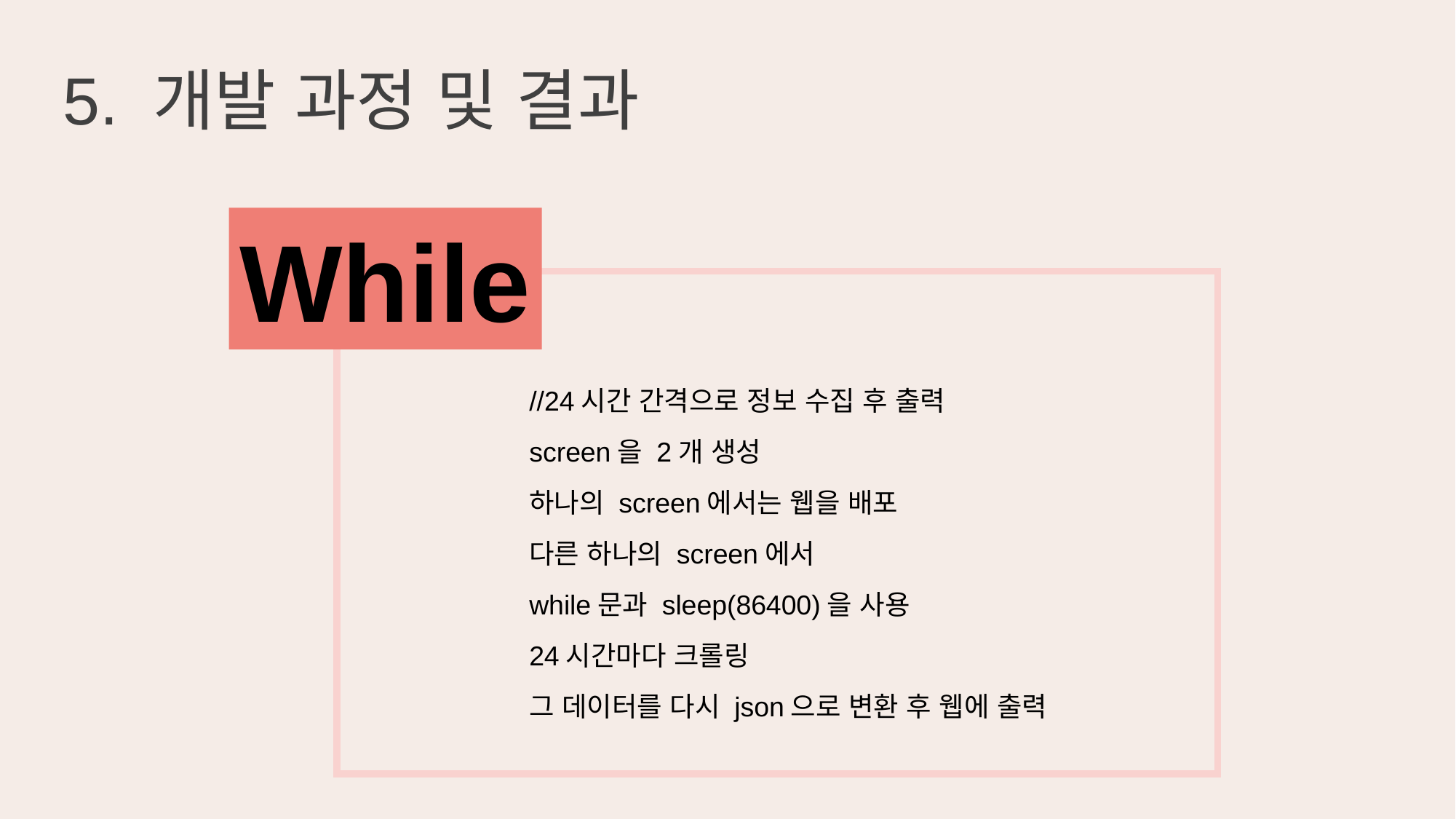

# 5. 개발 과정 및 결과
While

//24시간 간격으로 정보 수집 후 출력
screen을 2개 생성
하나의 screen에서는 웹을 배포
다른 하나의 screen에서
while문과 sleep(86400)을 사용
24시간마다 크롤링
그 데이터를 다시 json으로 변환 후 웹에 출력